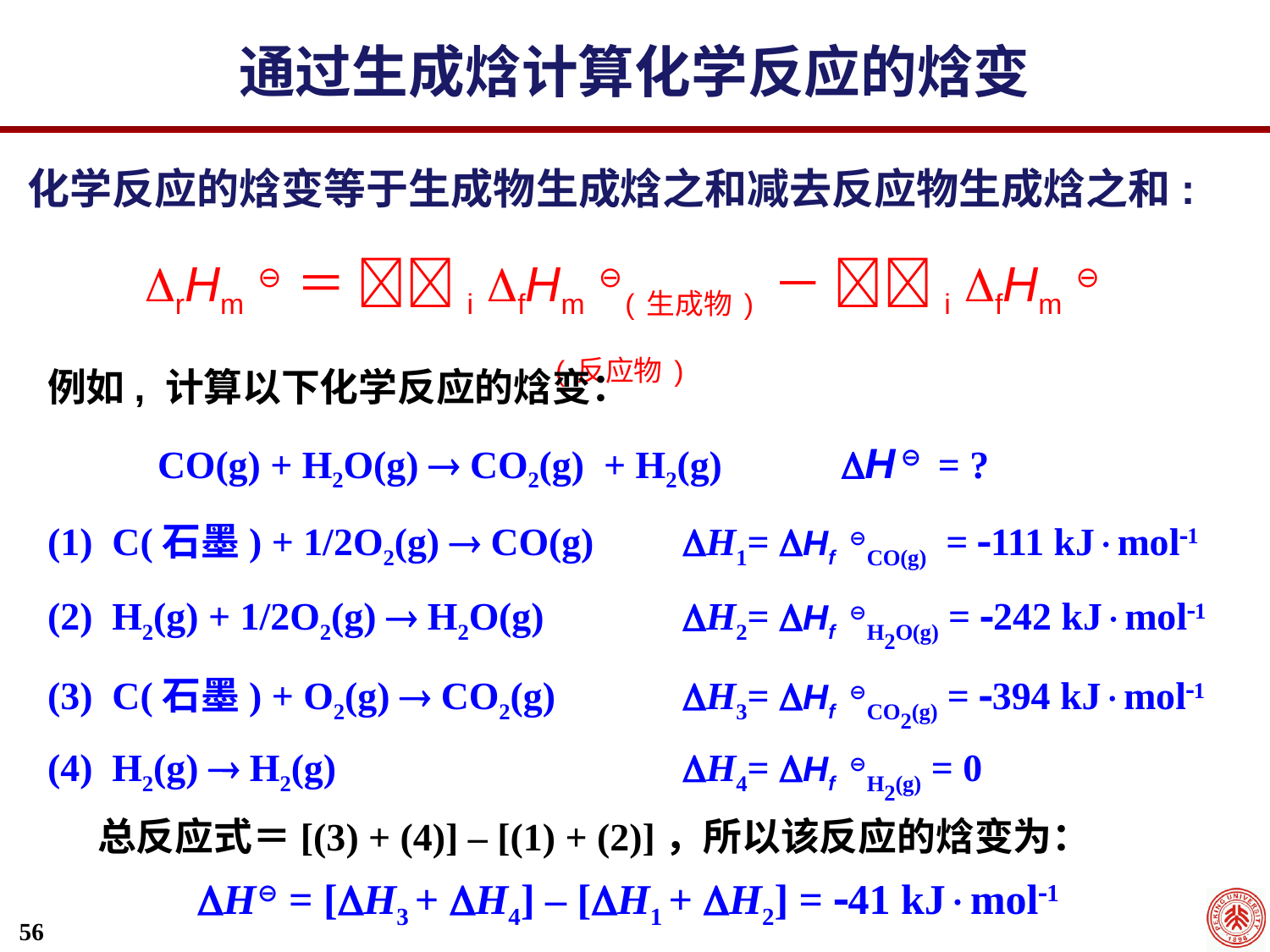

通过生成焓计算化学反应的焓变

化学反应的焓变等于生成物生成焓之和减去反应物生成焓之和:
ΔrHm ⊖ ＝ Σνi ΔfHm ⊖ (生成物) － Σνi ΔfHm ⊖ (反应物)
例如, 计算以下化学反应的焓变：
CO(g) + H2O(g) → CO2(g)  + H2(g)	     ΔH⊖ = ?
(1)  C(石墨) + 1/2O2(g) → CO(g)   	ΔH1= ΔHf  ⊖ CO(g)  = −111 kJ⋅mol−1
(2)  H2(g) + 1/2O2(g) → H2O(g)   		ΔH2= ΔHf  ⊖ H2O(g) = −242 kJ⋅mol−1
(3)  C(石墨) + O2(g) → CO2(g)   		ΔH3= ΔHf  ⊖ CO2(g) = −394 kJ⋅mol−1
(4)  H2(g) → H2(g)   		ΔH4= ΔHf  ⊖ H2(g) = 0
总反应式＝[(3) + (4)] – [(1) + (2)]，所以该反应的焓变为：
ΔH ⊖ = [ΔH3 + ΔH4] – [ΔH1 + ΔH2] = −41 kJ⋅mol−1
56